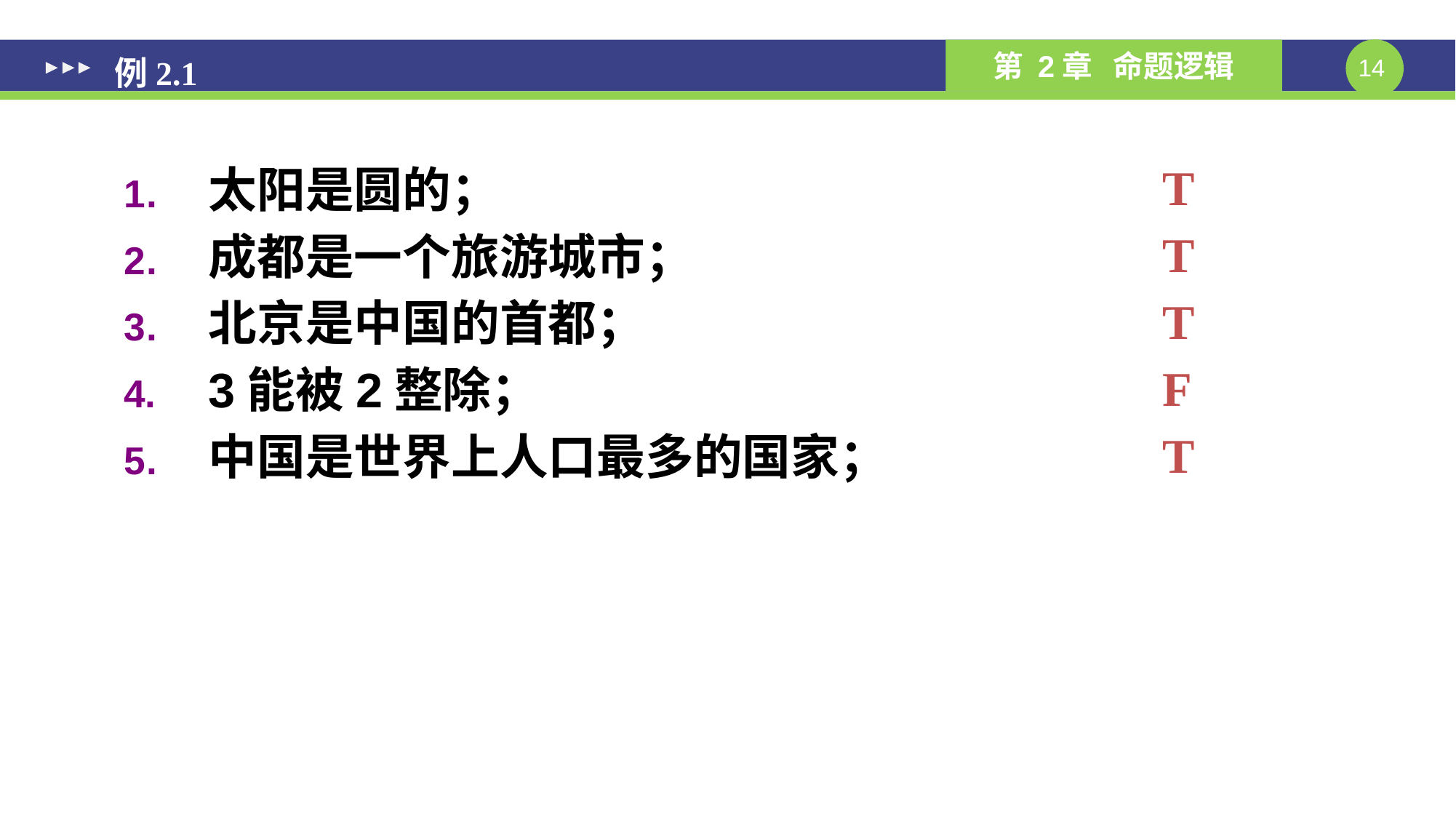

# 例2.1
T
T
T
F
T
太阳是圆的；
成都是一个旅游城市；
北京是中国的首都；
3能被2整除；
中国是世界上人口最多的国家；